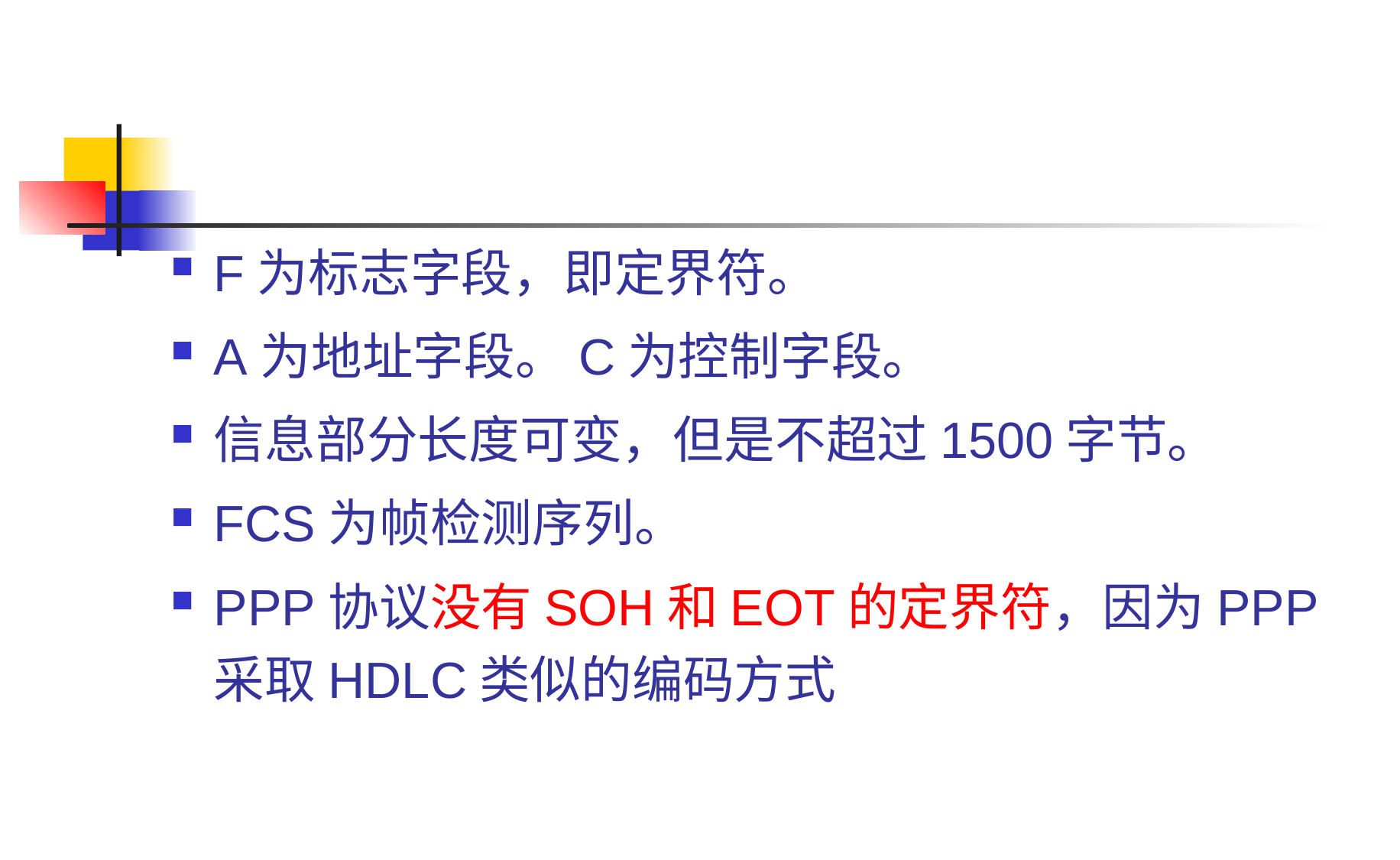

#
F为标志字段，即定界符。
A为地址字段。C为控制字段。
信息部分长度可变，但是不超过1500字节。
FCS为帧检测序列。
PPP协议没有SOH和EOT的定界符，因为PPP采取HDLC类似的编码方式